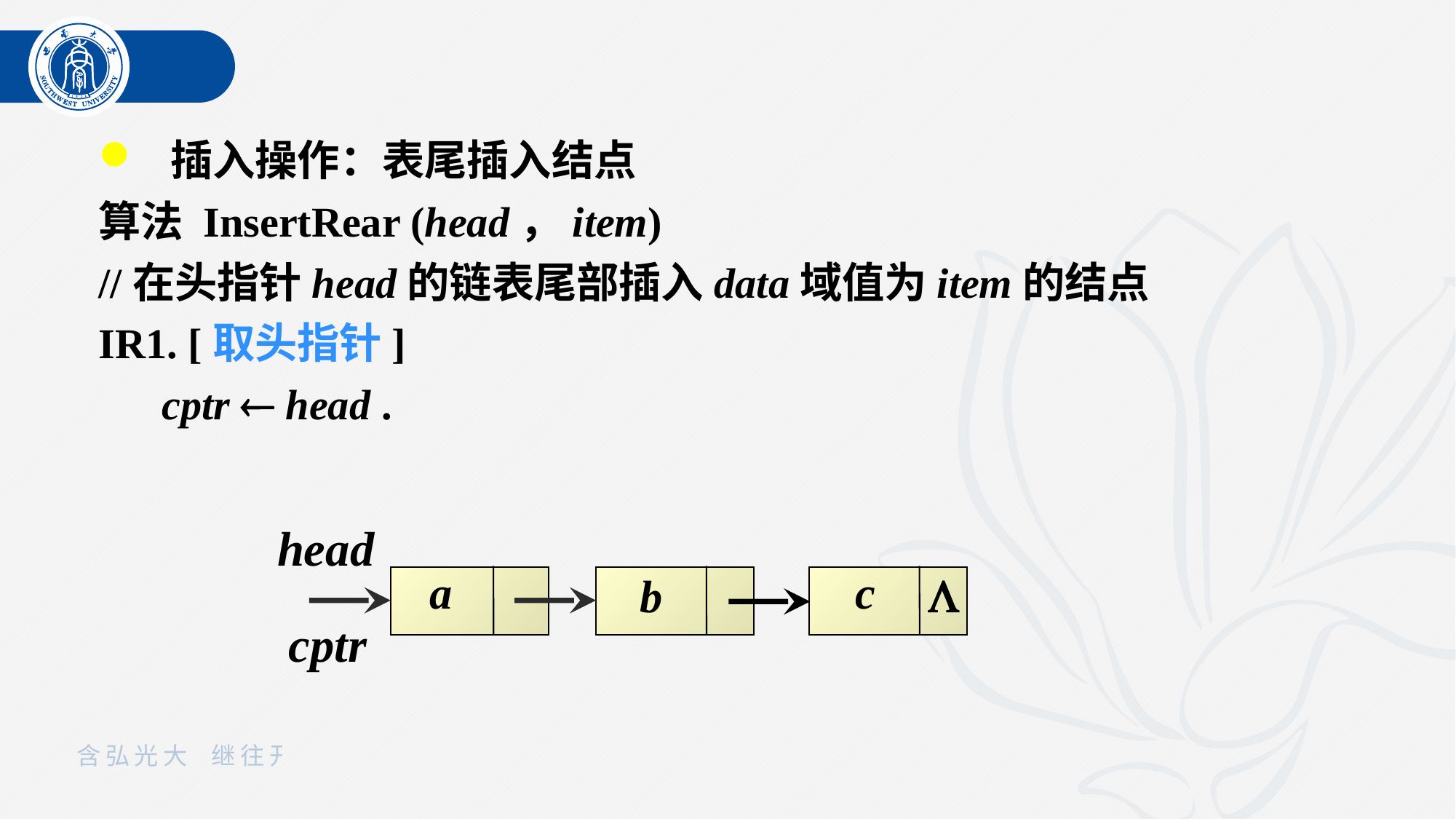

插入操作：表尾插入结点
算法 InsertRear (head，item)
//在头指针head的链表尾部插入data域值为item的结点
IR1. [取头指针]
      cptr ← head .
head

Λ
a
c
b

cptr